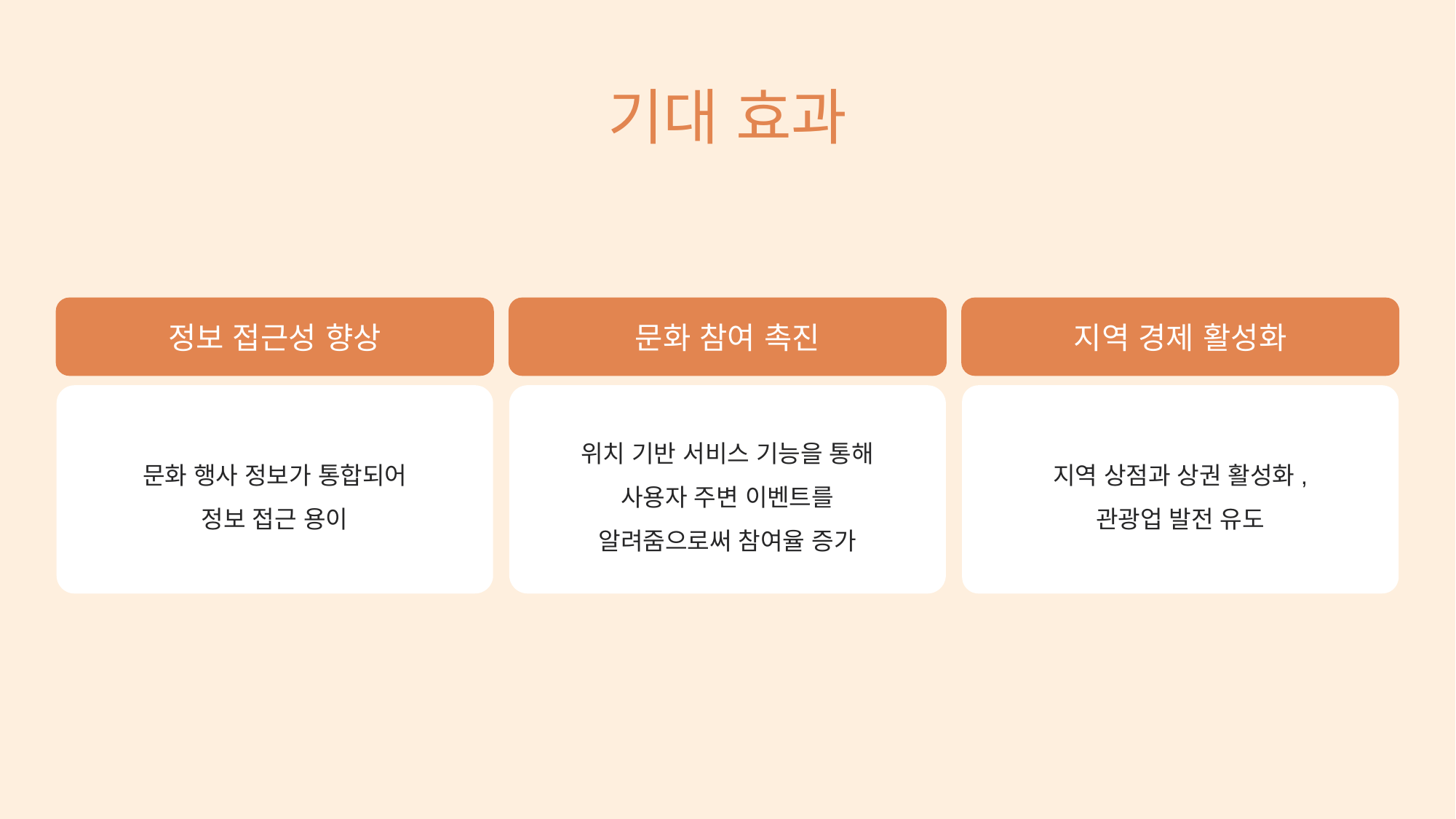

기대 효과
정보 접근성 향상
문화 참여 촉진
지역 경제 활성화
문화 행사 정보가 통합되어
정보 접근 용이
위치 기반 서비스 기능을 통해
사용자 주변 이벤트를
알려줌으로써 참여율 증가
지역 상점과 상권 활성화,
관광업 발전 유도